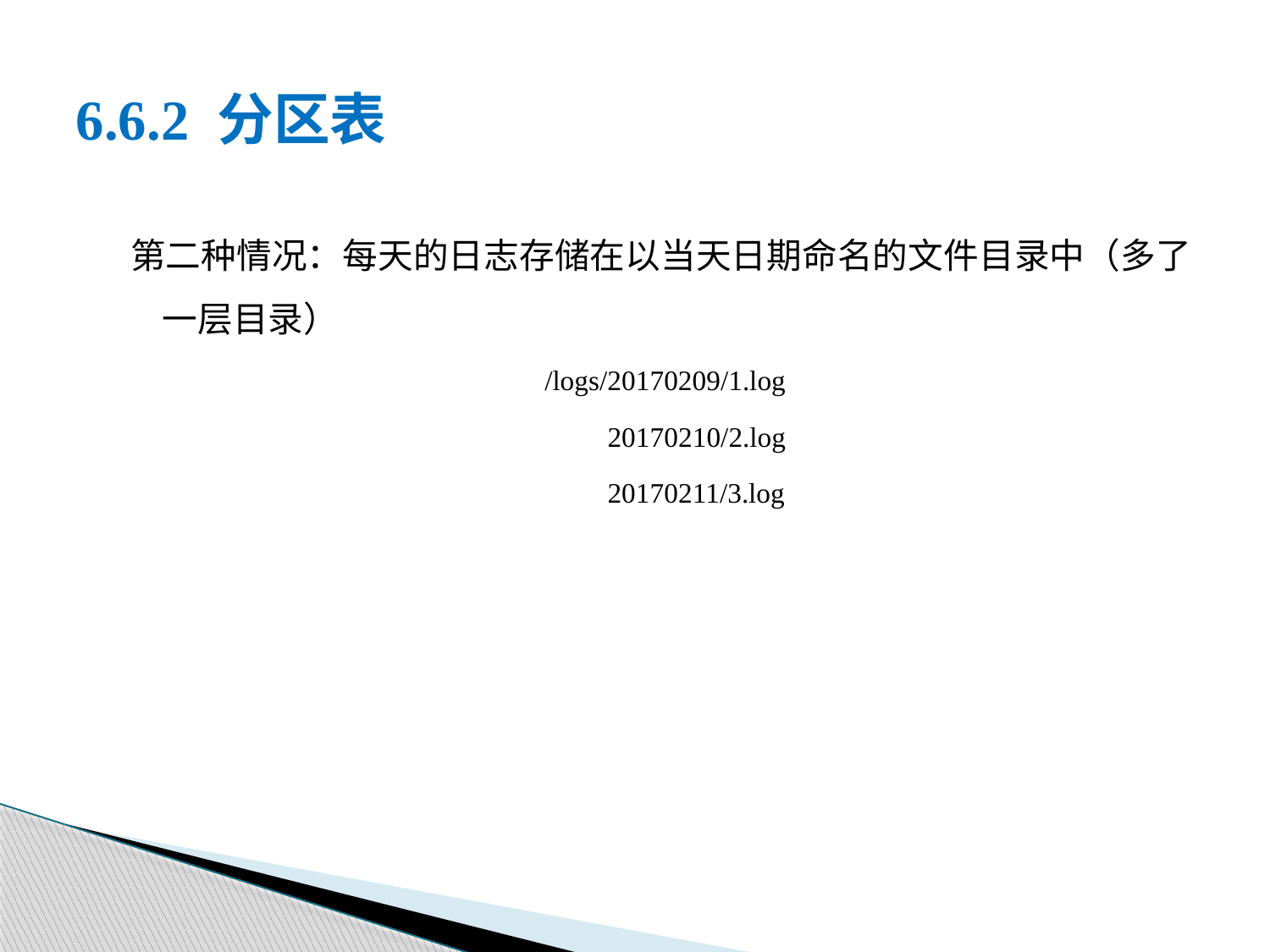

# 6.6.2 分区表
第二种情况：每天的日志存储在以当天日期命名的文件目录中（多了一层目录）
			/logs/20170209/1.log
			         20170210/2.log
			         20170211/3.log